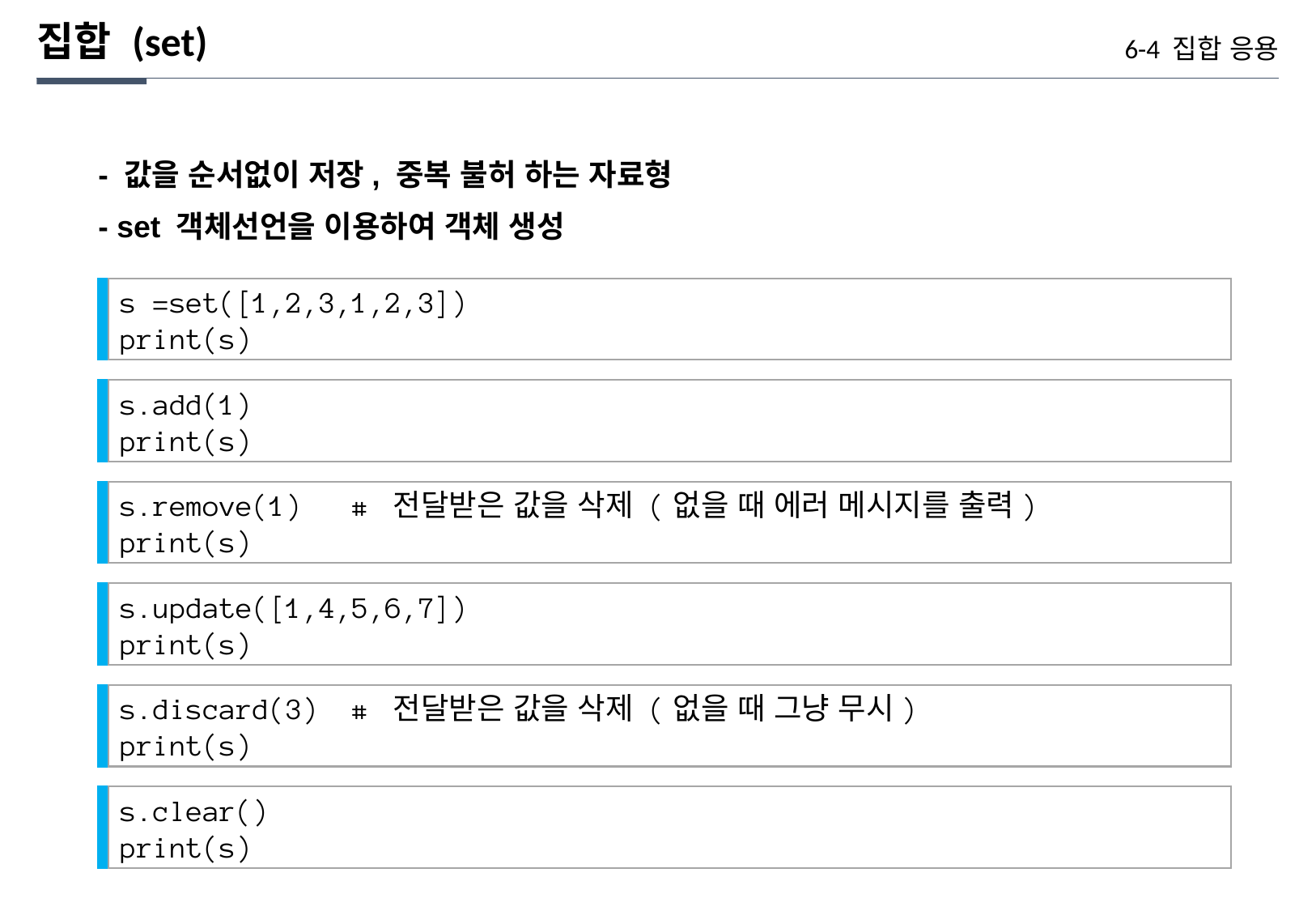

집합 (set)
6-4 집합 응용
- 값을 순서없이 저장, 중복 불허 하는 자료형
- set 객체선언을 이용하여 객체 생성

s =set([1,2,3,1,2,3])
print(s)

s.add(1)
print(s)

s.remove(1)   # 전달받은 값을 삭제 (없을 때 에러 메시지를 출력)
print(s)

s.update([1,4,5,6,7])
print(s)

s.discard(3)  # 전달받은 값을 삭제 (없을 때 그냥 무시)
print(s)

s.clear()
print(s)